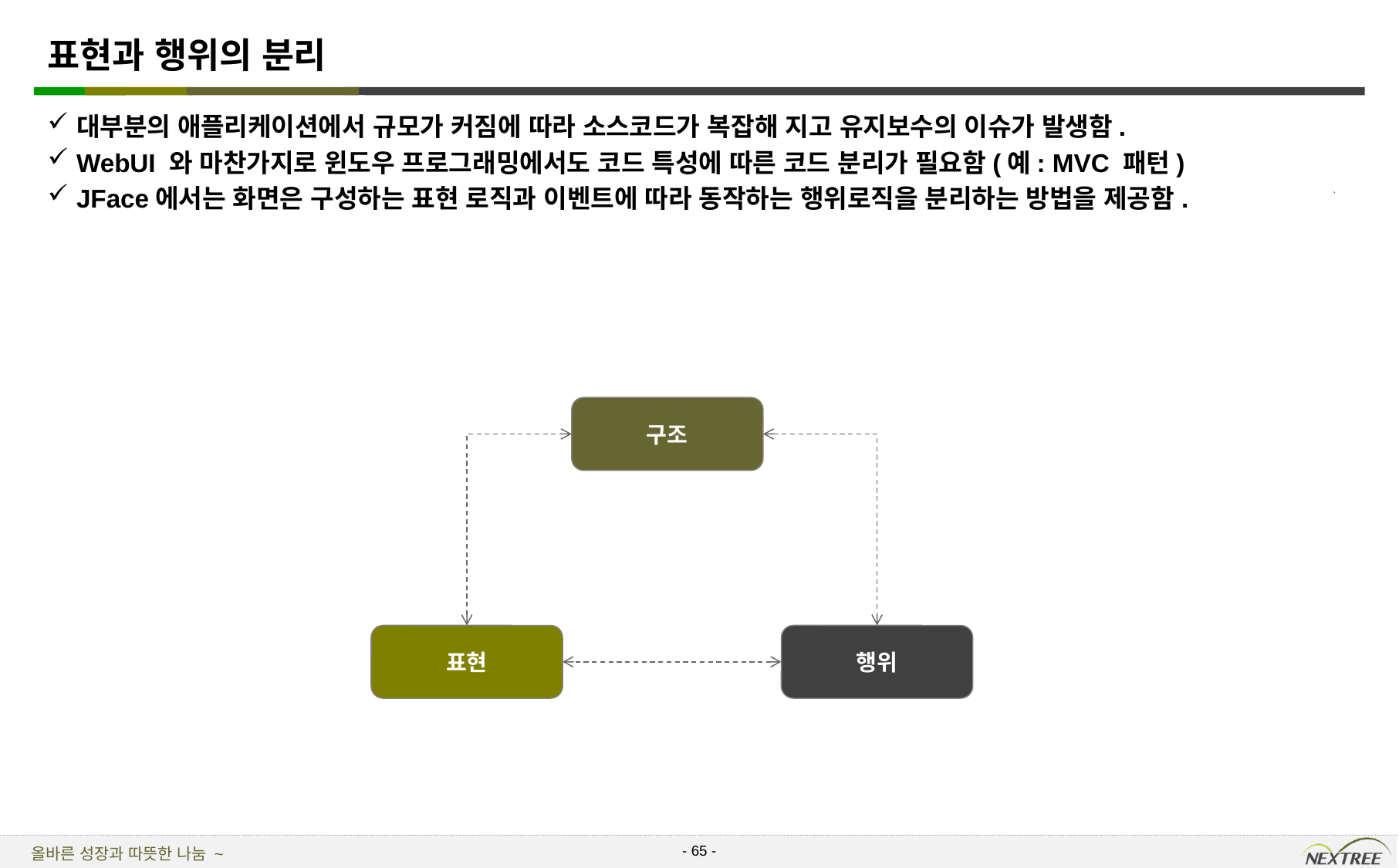

# 표현과 행위의 분리
대부분의 애플리케이션에서 규모가 커짐에 따라 소스코드가 복잡해 지고 유지보수의 이슈가 발생함.
WebUI 와 마찬가지로 윈도우 프로그래밍에서도 코드 특성에 따른 코드 분리가 필요함(예: MVC 패턴)
JFace에서는 화면은 구성하는 표현 로직과 이벤트에 따라 동작하는 행위로직을 분리하는 방법을 제공함.
구조
표현
행위